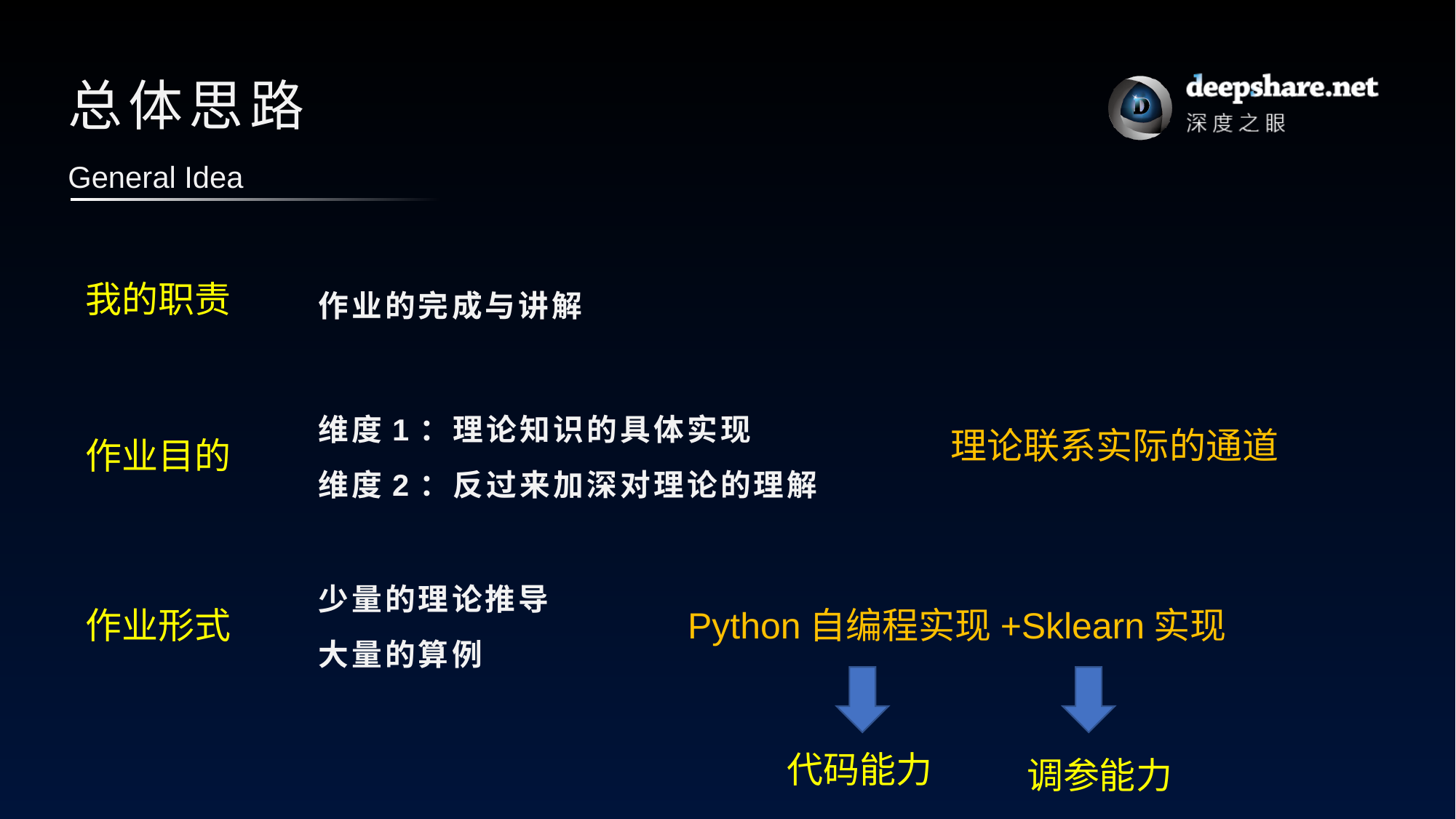

# 总体思路
General Idea
我的职责
作业的完成与讲解
维度1：理论知识的具体实现
维度2：反过来加深对理论的理解
理论联系实际的通道
作业目的
少量的理论推导
大量的算例
作业形式
Python自编程实现+Sklearn实现

代码能力
调参能力